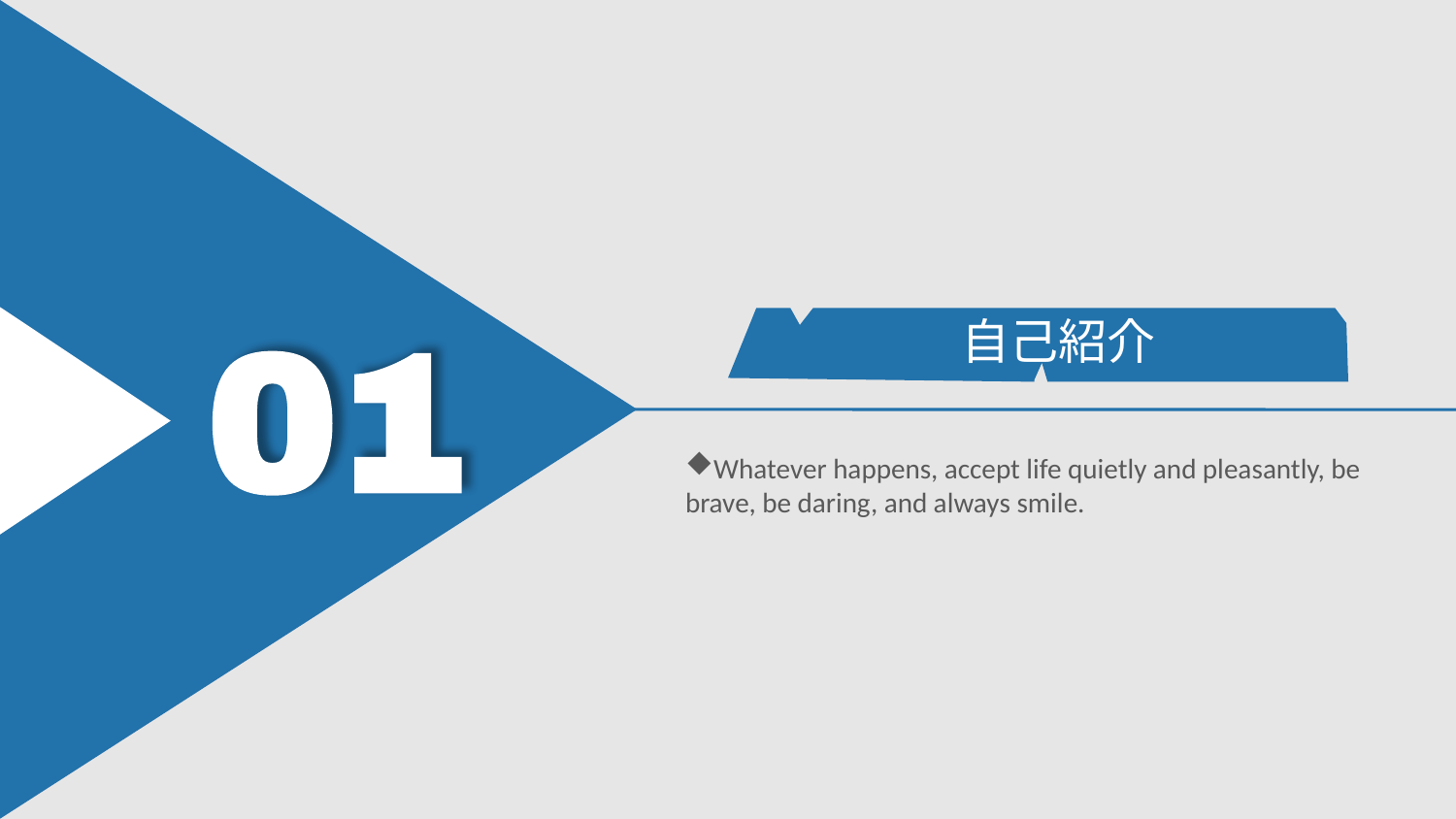

01
自己紹介

Whatever happens, accept life quietly and pleasantly, be brave, be daring, and always smile.